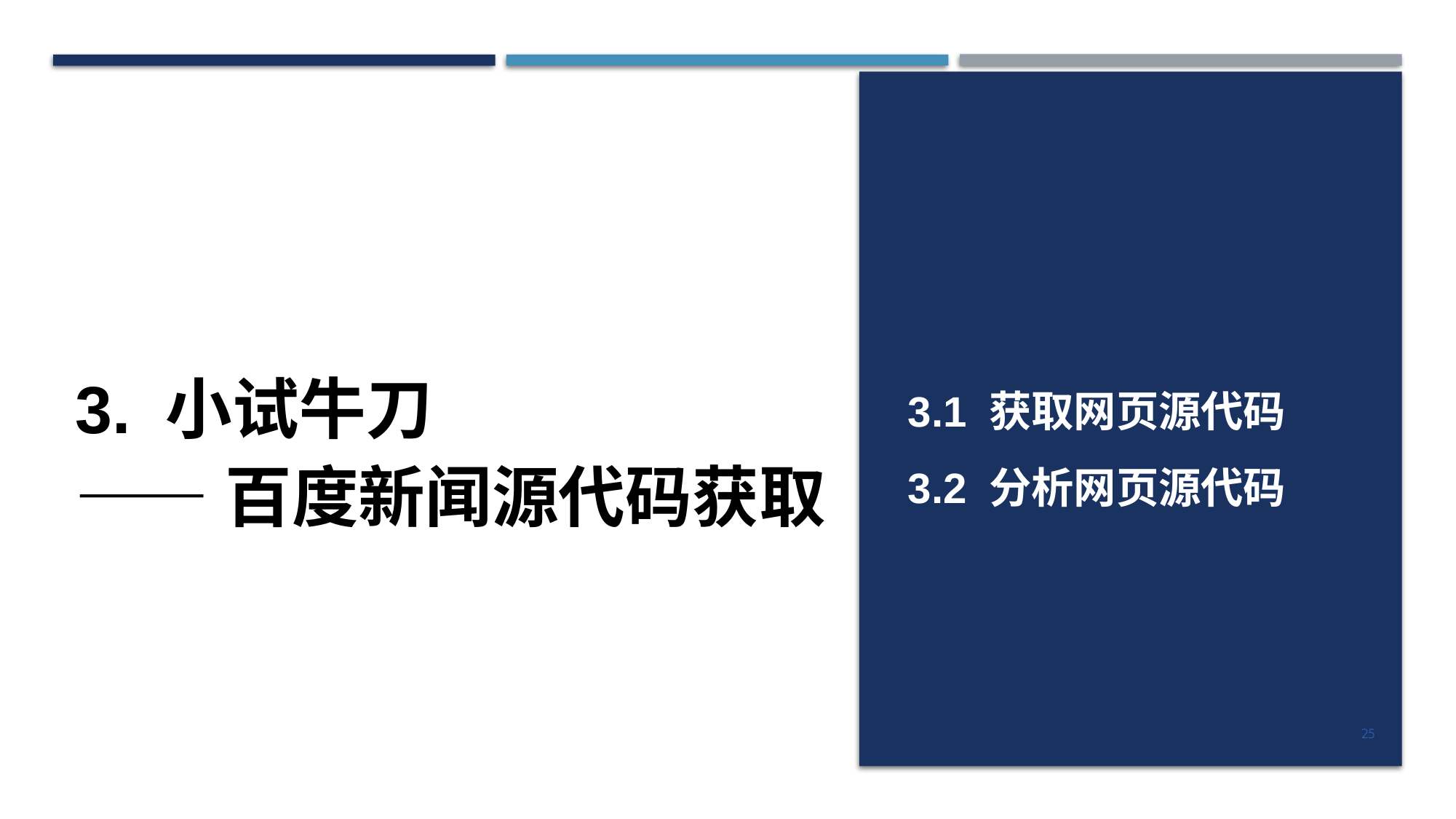

3. 小试牛刀
——百度新闻源代码获取
3.1 获取网页源代码
3.2 分析网页源代码
25